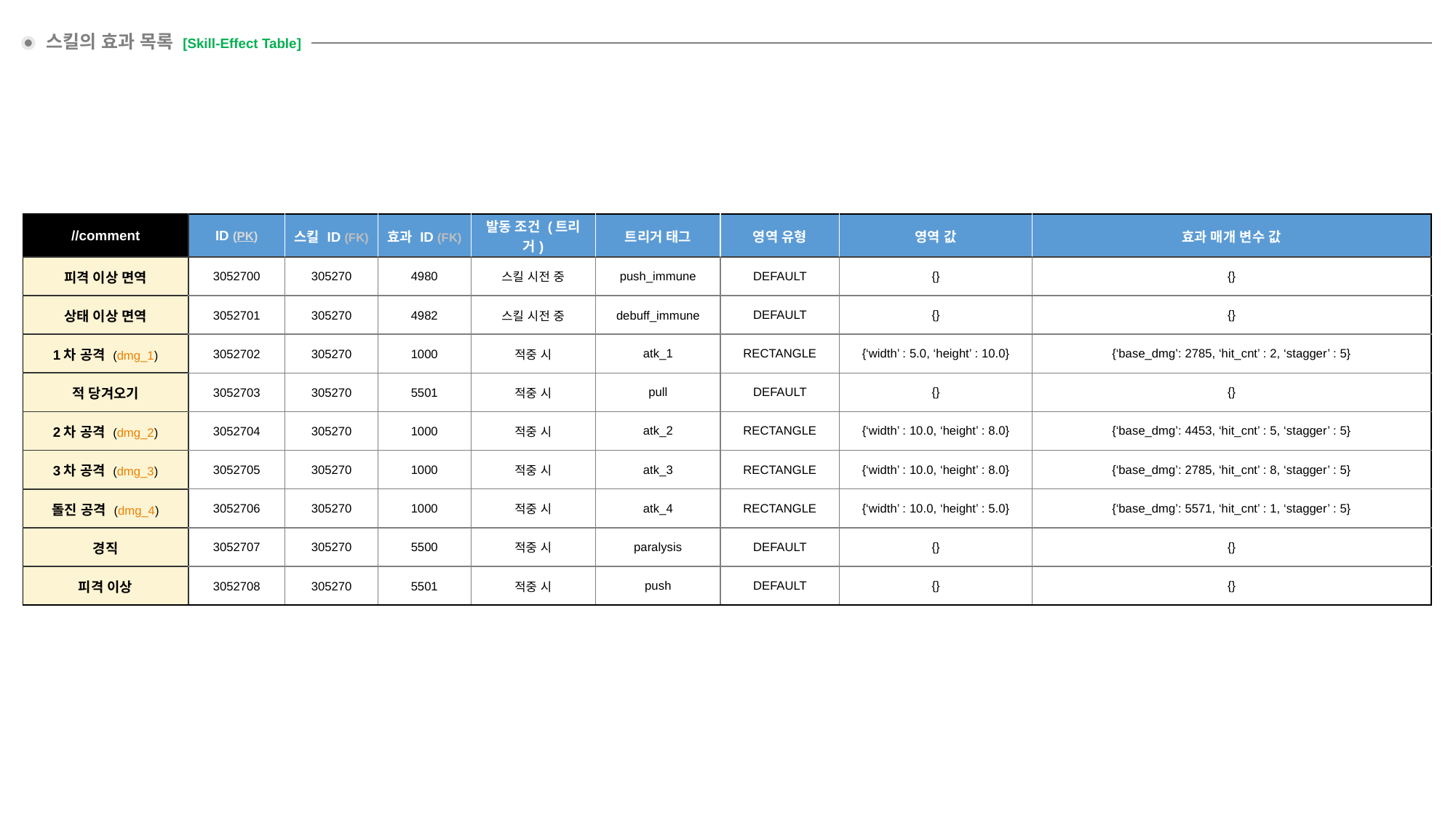

스킬의 효과 목록 [Skill-Effect Table]

| //comment | ID (PK) | 스킬 ID (FK) | 효과 ID (FK) | 발동 조건 (트리거) | 트리거 태그 | 영역 유형 | 영역 값 | 효과 매개 변수 값 |
| --- | --- | --- | --- | --- | --- | --- | --- | --- |
| 피격 이상 면역 | 3052700 | 305270 | 4980 | 스킬 시전 중 | push\_immune | DEFAULT | {} | {} |
| 상태 이상 면역 | 3052701 | 305270 | 4982 | 스킬 시전 중 | debuff\_immune | DEFAULT | {} | {} |
| 1차 공격 (dmg\_1) | 3052702 | 305270 | 1000 | 적중 시 | atk\_1 | RECTANGLE | {‘width’ : 5.0, ‘height’ : 10.0} | {‘base\_dmg’: 2785, ‘hit\_cnt’ : 2, ‘stagger’ : 5} |
| 적 당겨오기 | 3052703 | 305270 | 5501 | 적중 시 | pull | DEFAULT | {} | {} |
| 2차 공격 (dmg\_2) | 3052704 | 305270 | 1000 | 적중 시 | atk\_2 | RECTANGLE | {‘width’ : 10.0, ‘height’ : 8.0} | {‘base\_dmg’: 4453, ‘hit\_cnt’ : 5, ‘stagger’ : 5} |
| 3차 공격 (dmg\_3) | 3052705 | 305270 | 1000 | 적중 시 | atk\_3 | RECTANGLE | {‘width’ : 10.0, ‘height’ : 8.0} | {‘base\_dmg’: 2785, ‘hit\_cnt’ : 8, ‘stagger’ : 5} |
| 돌진 공격 (dmg\_4) | 3052706 | 305270 | 1000 | 적중 시 | atk\_4 | RECTANGLE | {‘width’ : 10.0, ‘height’ : 5.0} | {‘base\_dmg’: 5571, ‘hit\_cnt’ : 1, ‘stagger’ : 5} |
| 경직 | 3052707 | 305270 | 5500 | 적중 시 | paralysis | DEFAULT | {} | {} |
| 피격 이상 | 3052708 | 305270 | 5501 | 적중 시 | push | DEFAULT | {} | {} |